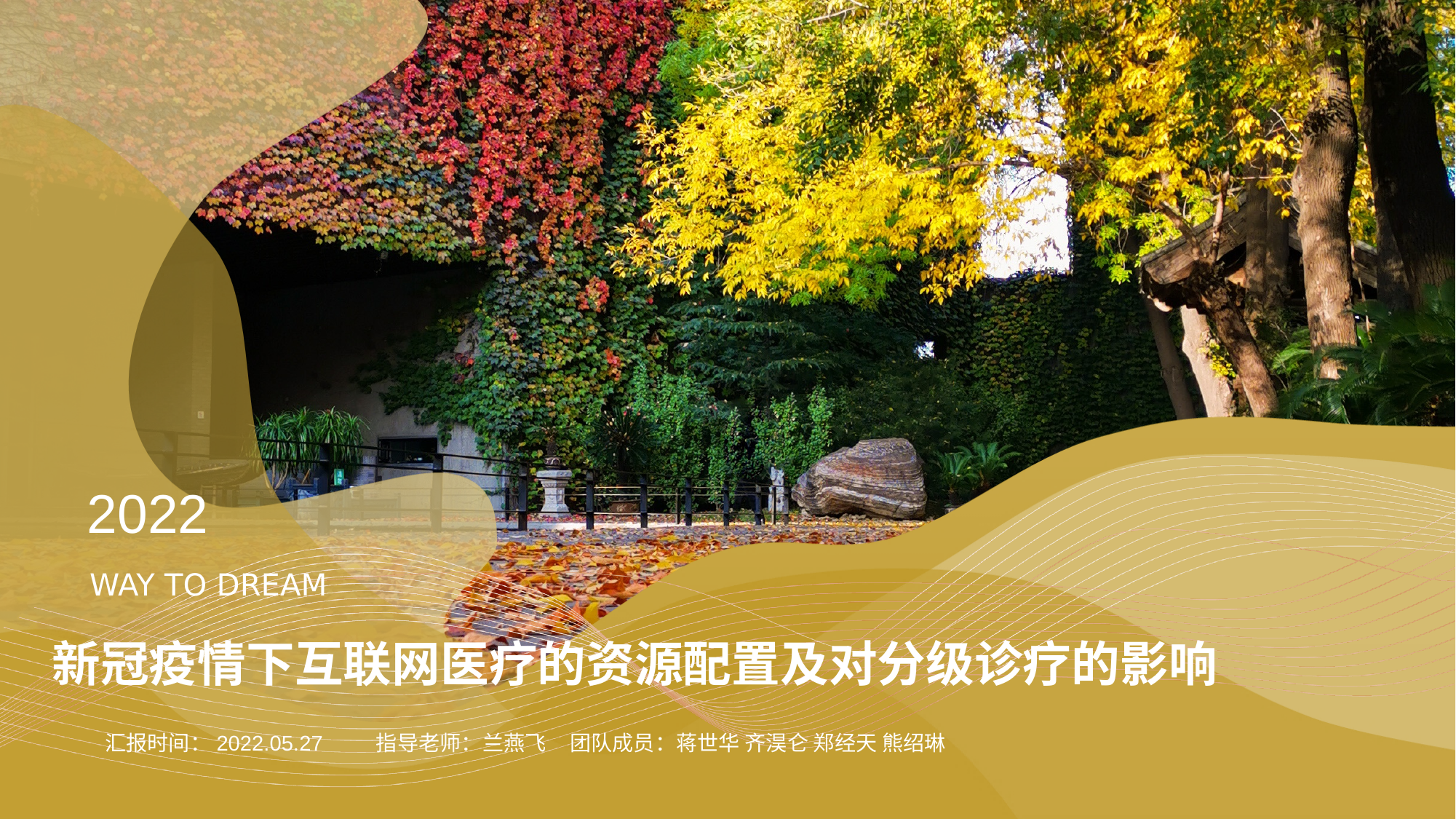

2022
WAY TO DREAM
新冠疫情下互联网医疗的资源配置及对分级诊疗的影响
汇报时间：2022.05.27        指导老师：兰燕飞     团队成员：蒋世华 齐淏仑 郑经天 熊绍琳